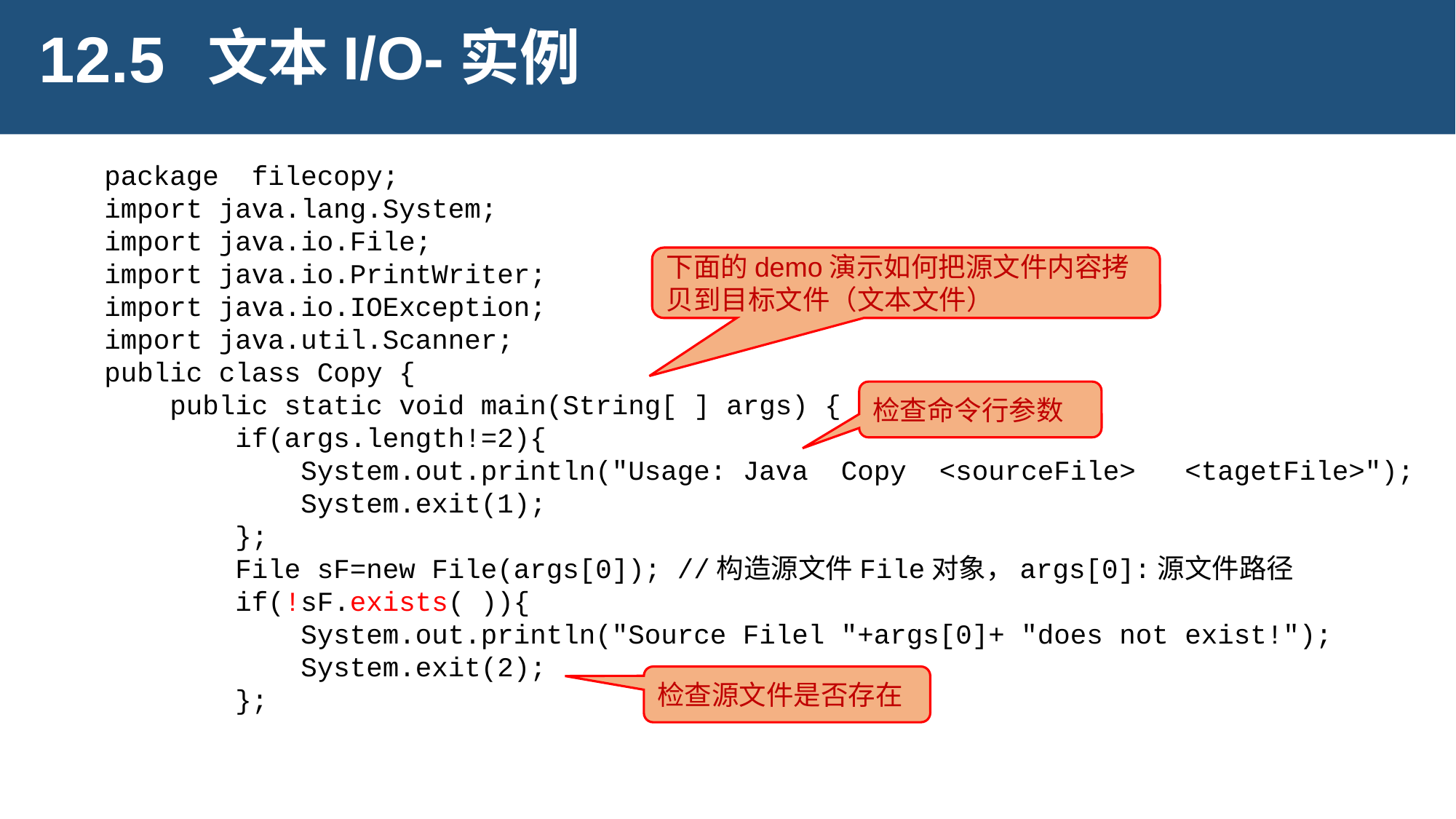

12.5
文本I/O-实例
package  filecopy;
import java.lang.System;
import java.io.File;
import java.io.PrintWriter;
import java.io.IOException;
import java.util.Scanner;
public class Copy {
    public static void main(String[ ] args) {
        if(args.length!=2){
            System.out.println("Usage: Java  Copy  <sourceFile>   <tagetFile>");
            System.exit(1);
        };
        File sF=new File(args[0]); //构造源文件File对象，args[0]:源文件路径
        if(!sF.exists( )){
            System.out.println("Source Filel "+args[0]+ "does not exist!");
            System.exit(2);
        };
下面的demo演示如何把源文件内容拷贝到目标文件（文本文件）
检查命令行参数
检查源文件是否存在